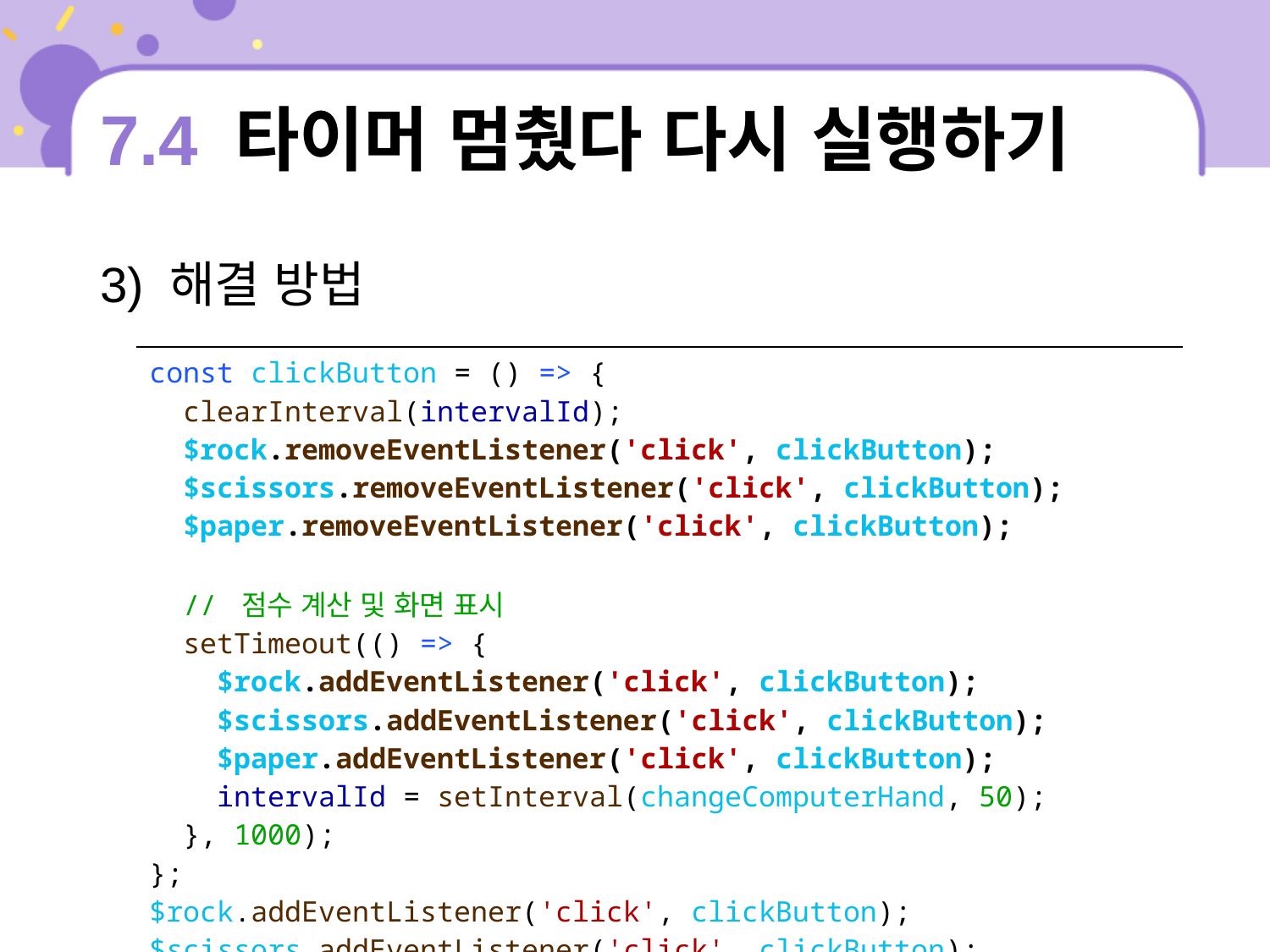

# 7.4 타이머 멈췄다 다시 실행하기
3) 해결 방법

| const clickButton = () => { clearInterval(intervalId); $rock.removeEventListener('click', clickButton); $scissors.removeEventListener('click', clickButton); $paper.removeEventListener('click', clickButton); // 점수 계산 및 화면 표시 setTimeout(() => { $rock.addEventListener('click', clickButton); $scissors.addEventListener('click', clickButton); $paper.addEventListener('click', clickButton); intervalId = setInterval(changeComputerHand, 50); }, 1000); }; $rock.addEventListener('click', clickButton); $scissors.addEventListener('click', clickButton); $paper.addEventListener('click', clickButton); |
| --- |